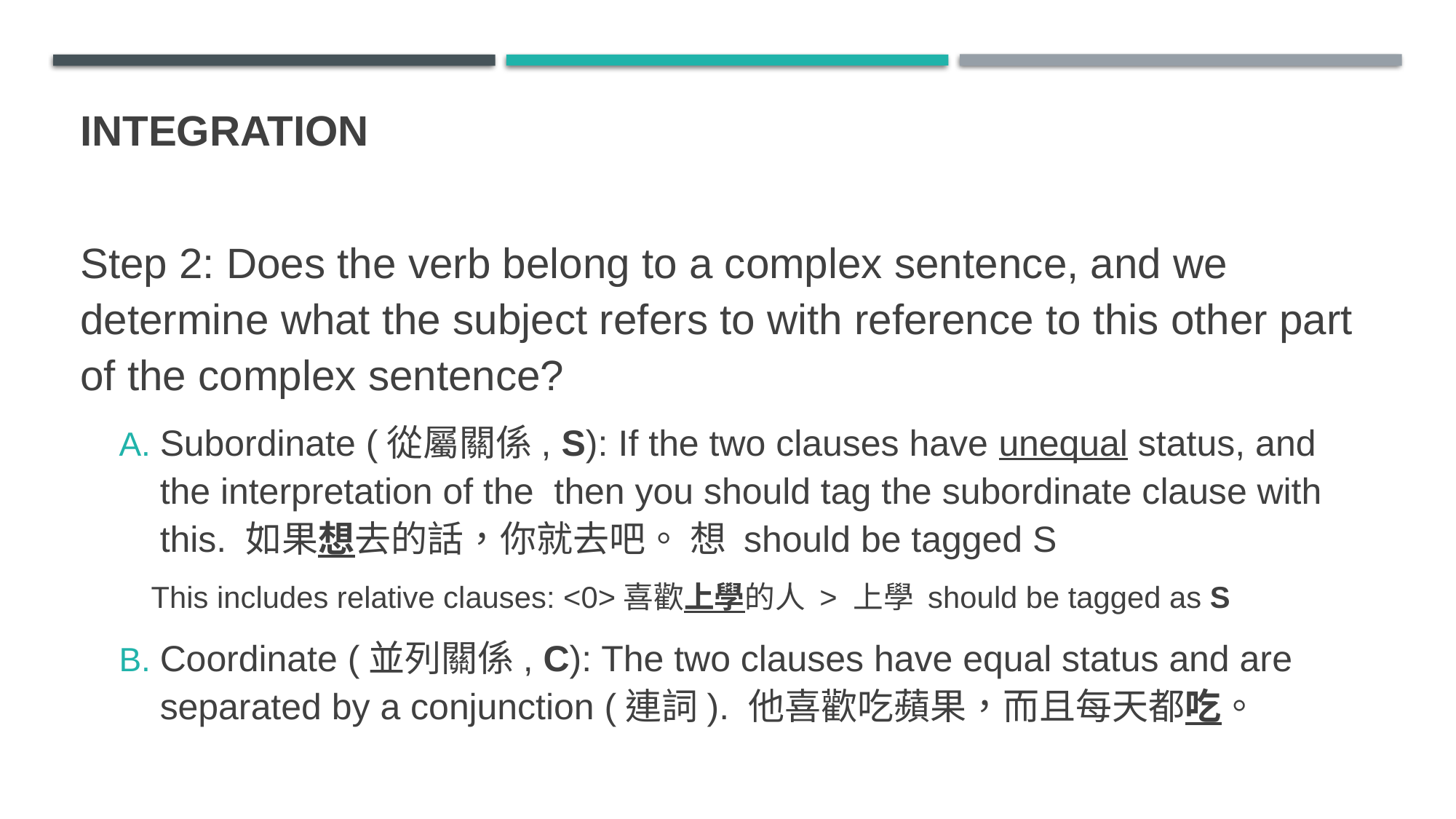

# Integration
Step 2: Does the verb belong to a complex sentence, and we determine what the subject refers to with reference to this other part of the complex sentence?
Subordinate (從屬關係, S): If the two clauses have unequal status, and the interpretation of the  then you should tag the subordinate clause with this. 如果想去的話，你就去吧。 想 should be tagged S
This includes relative clauses: <0>喜歡上學的人 > 上學 should be tagged as S
Coordinate (並列關係, C): The two clauses have equal status and are separated by a conjunction (連詞). 他喜歡吃蘋果，而且每天都吃。